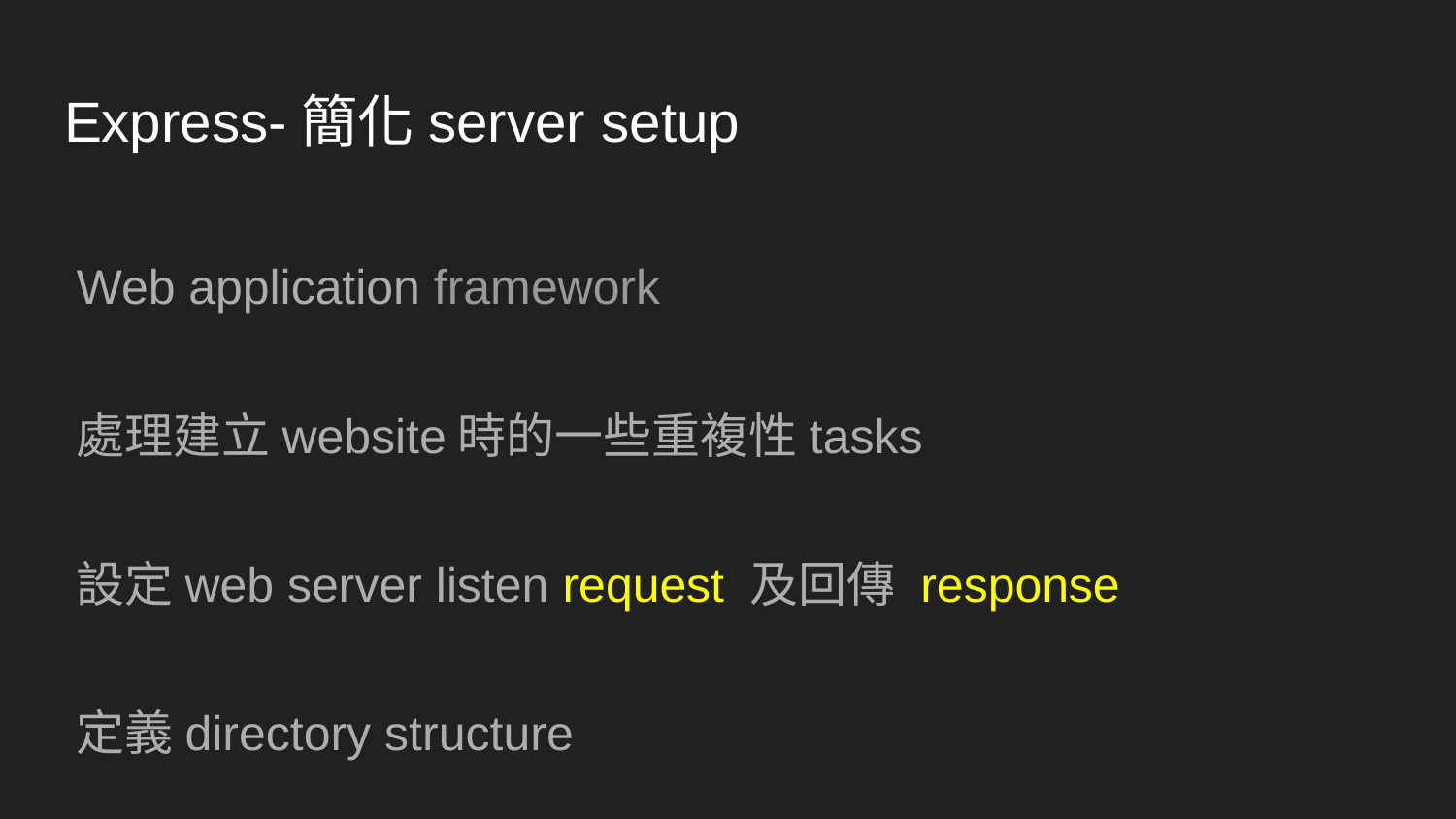

# Express-簡化server setup
Web application framework
處理建立website時的一些重複性tasks
設定web server listen request 及回傳 response
定義directory structure